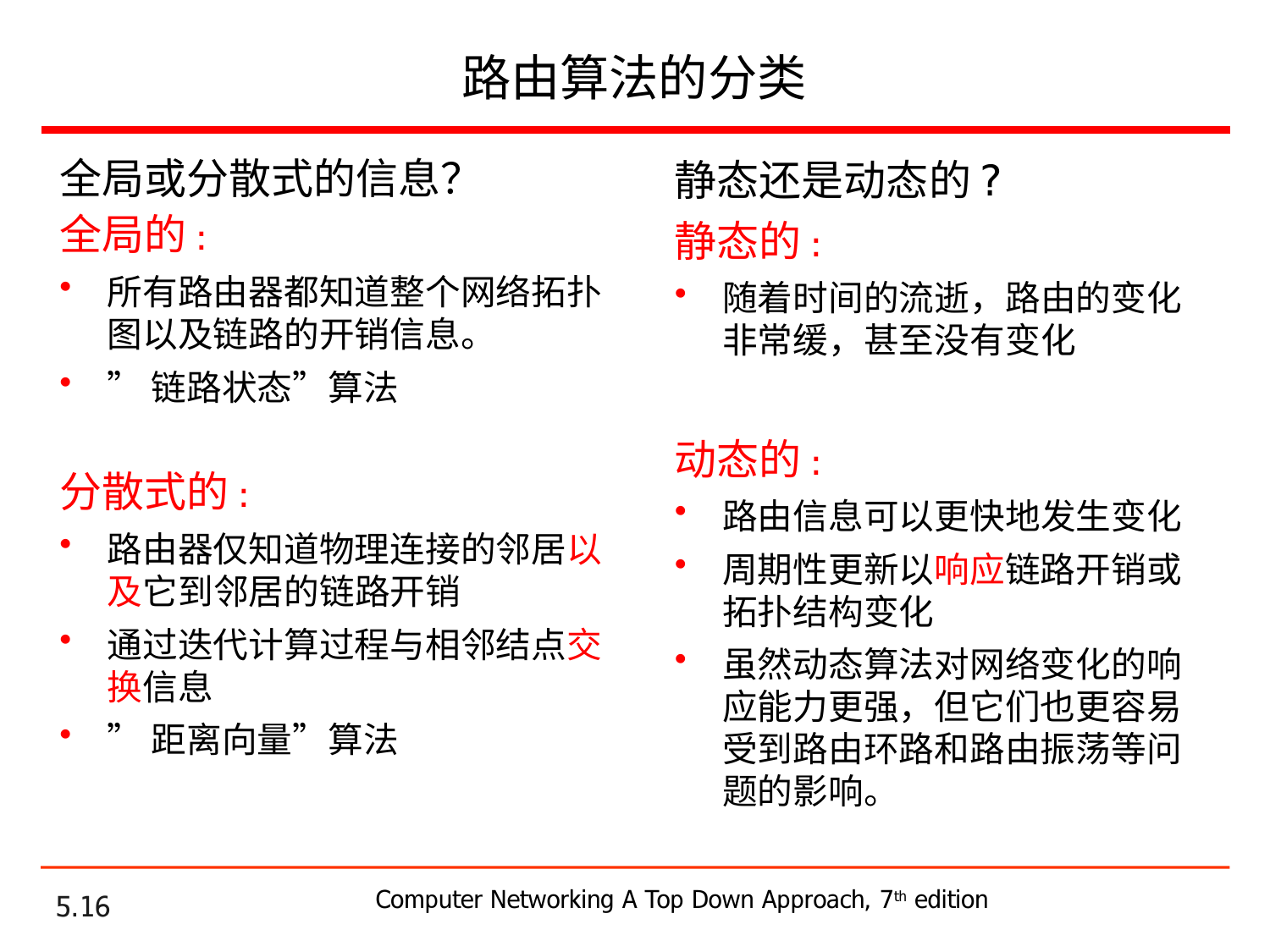

# 路由算法的分类
全局或分散式的信息？
全局的:
所有路由器都知道整个网络拓扑图以及链路的开销信息。
”链路状态”算法

分散式的:
路由器仅知道物理连接的邻居以及它到邻居的链路开销
通过迭代计算过程与相邻结点交换信息
”距离向量”算法
静态还是动态的?
静态的:
随着时间的流逝，路由的变化非常缓，甚至没有变化

动态的:
路由信息可以更快地发生变化
周期性更新以响应链路开销或拓扑结构变化
虽然动态算法对网络变化的响应能力更强，但它们也更容易受到路由环路和路由振荡等问题的影响。